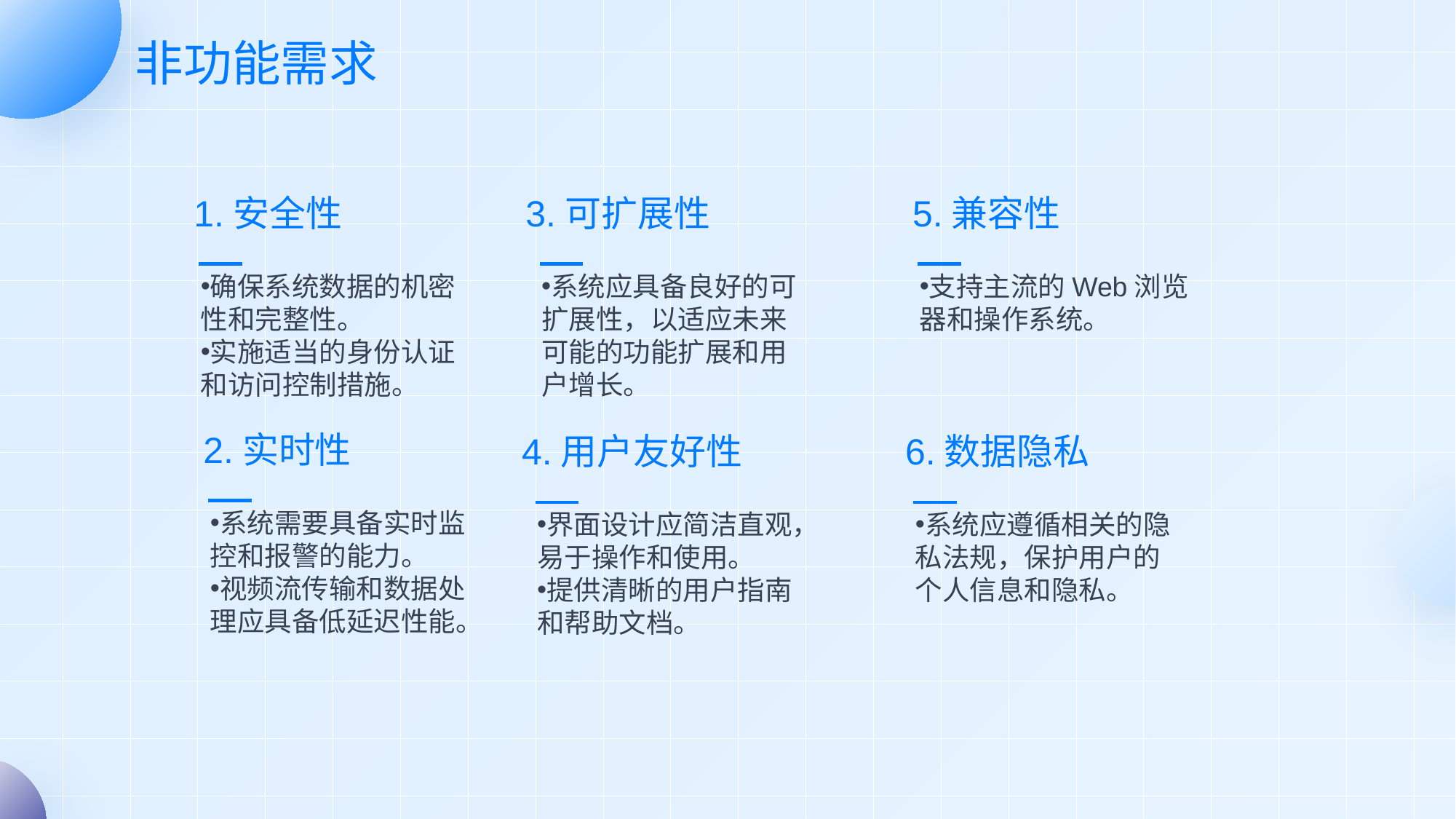

# 非功能需求
1.安全性
3.可扩展性
5.兼容性
确保系统数据的机密性和完整性。
实施适当的身份认证和访问控制措施。

系统应具备良好的可扩展性，以适应未来可能的功能扩展和用户增长。

支持主流的Web浏览器和操作系统。
2.实时性
4.用户友好性
6.数据隐私
系统需要具备实时监控和报警的能力。
视频流传输和数据处理应具备低延迟性能。

界面设计应简洁直观，易于操作和使用。
提供清晰的用户指南和帮助文档。

系统应遵循相关的隐私法规，保护用户的个人信息和隐私。